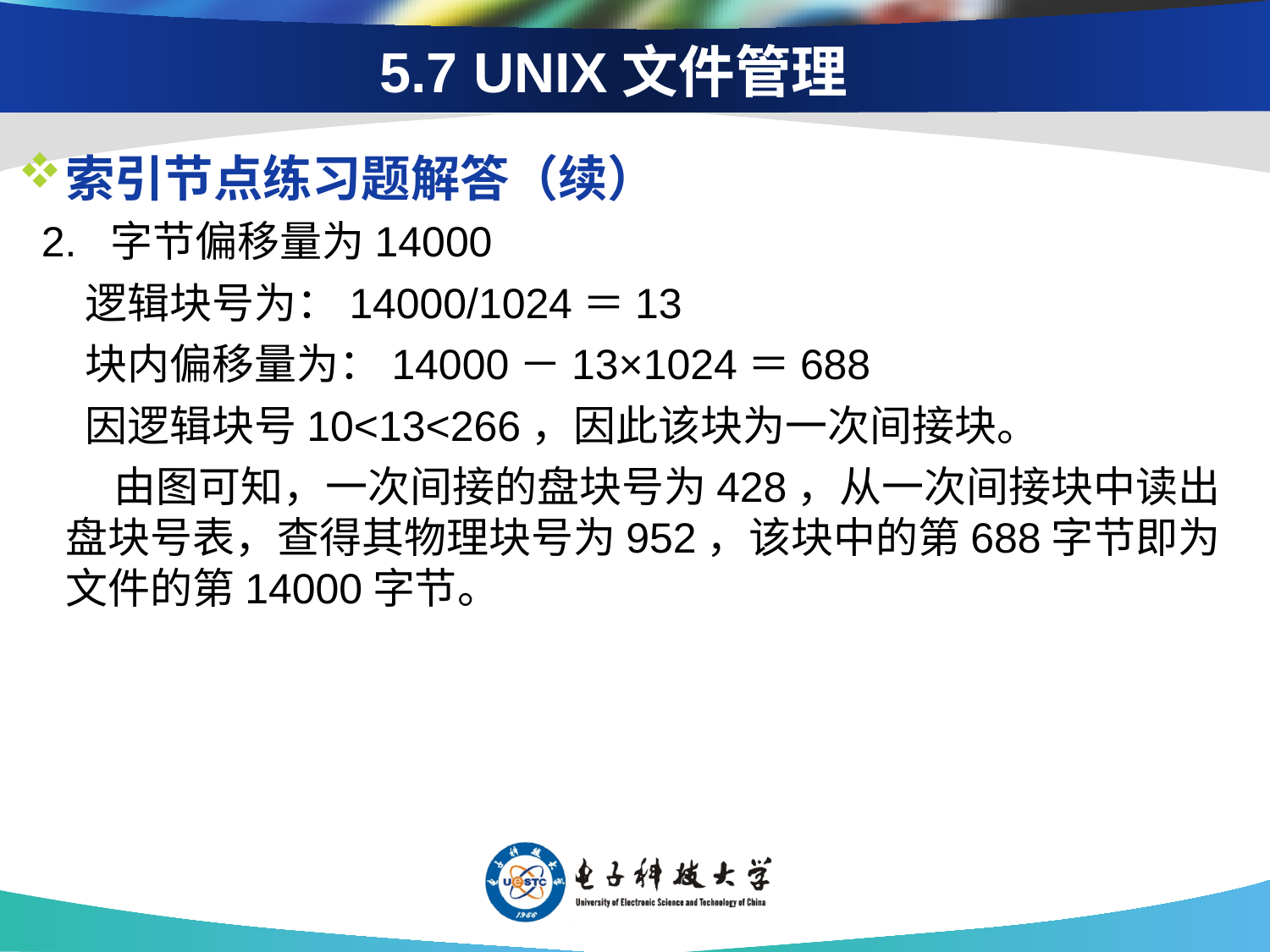

5.7 UNIX文件管理
索引节点练习题解答（续）
  2.  字节偏移量为14000
      逻辑块号为：14000/1024＝13
      块内偏移量为：14000－13×1024＝688
      因逻辑块号10<13<266，因此该块为一次间接块。
	    由图可知，一次间接的盘块号为428，从一次间接块中读出盘块号表，查得其物理块号为952，该块中的第688字节即为文件的第14000字节。